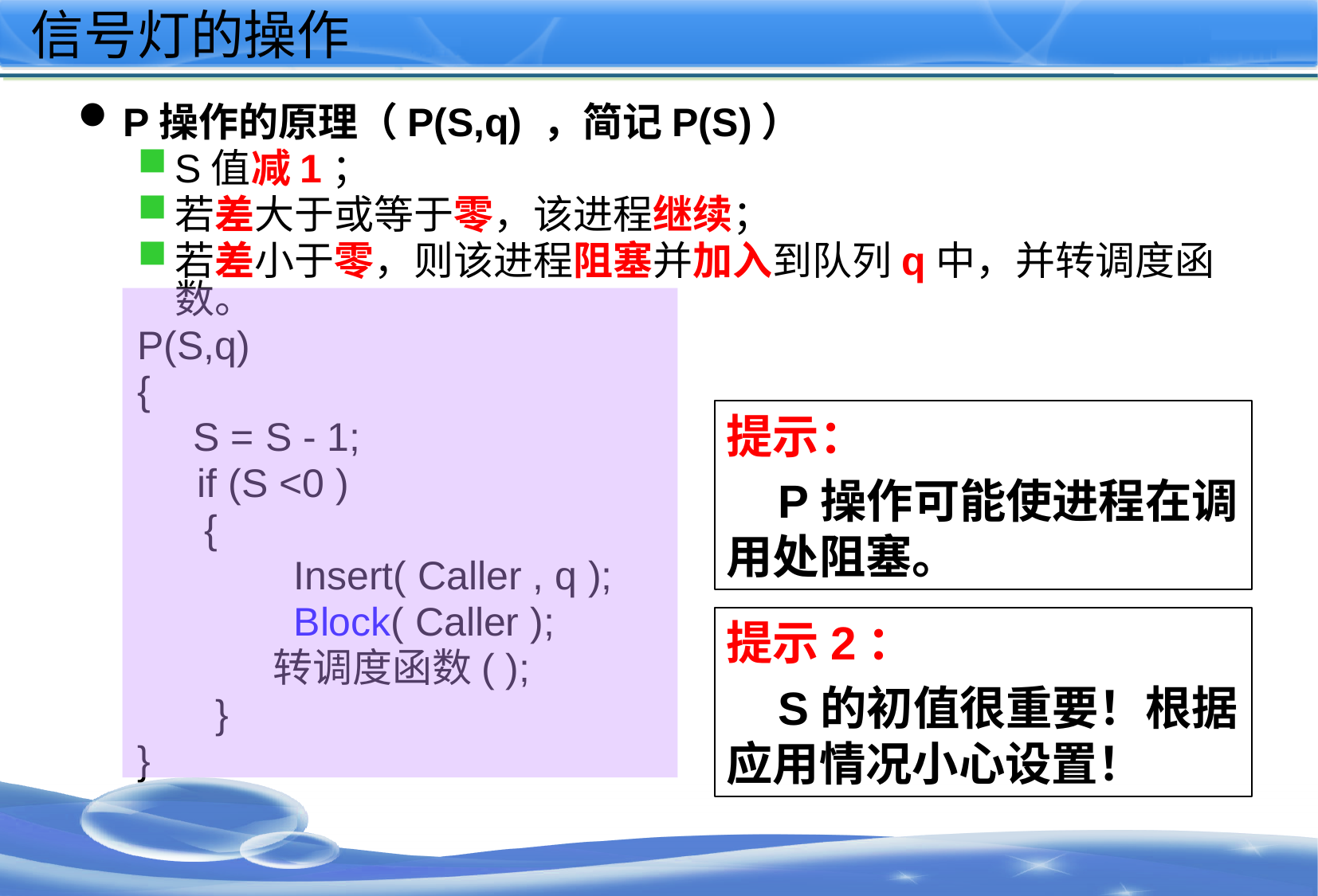

# 信号灯的操作
P操作的原理（P(S,q) ，简记P(S)）
S值减1；
若差大于或等于零，该进程继续；
若差小于零，则该进程阻塞并加入到队列q中，并转调度函数。
P(S,q)
{
     S = S - 1;
  	  if (S <0 )
      {
              Insert( Caller , q );
              Block( Caller );
              转调度函数( );
       }
}

提示：
    P操作可能使进程在调用处阻塞。
提示2：
    S的初值很重要！根据应用情况小心设置！